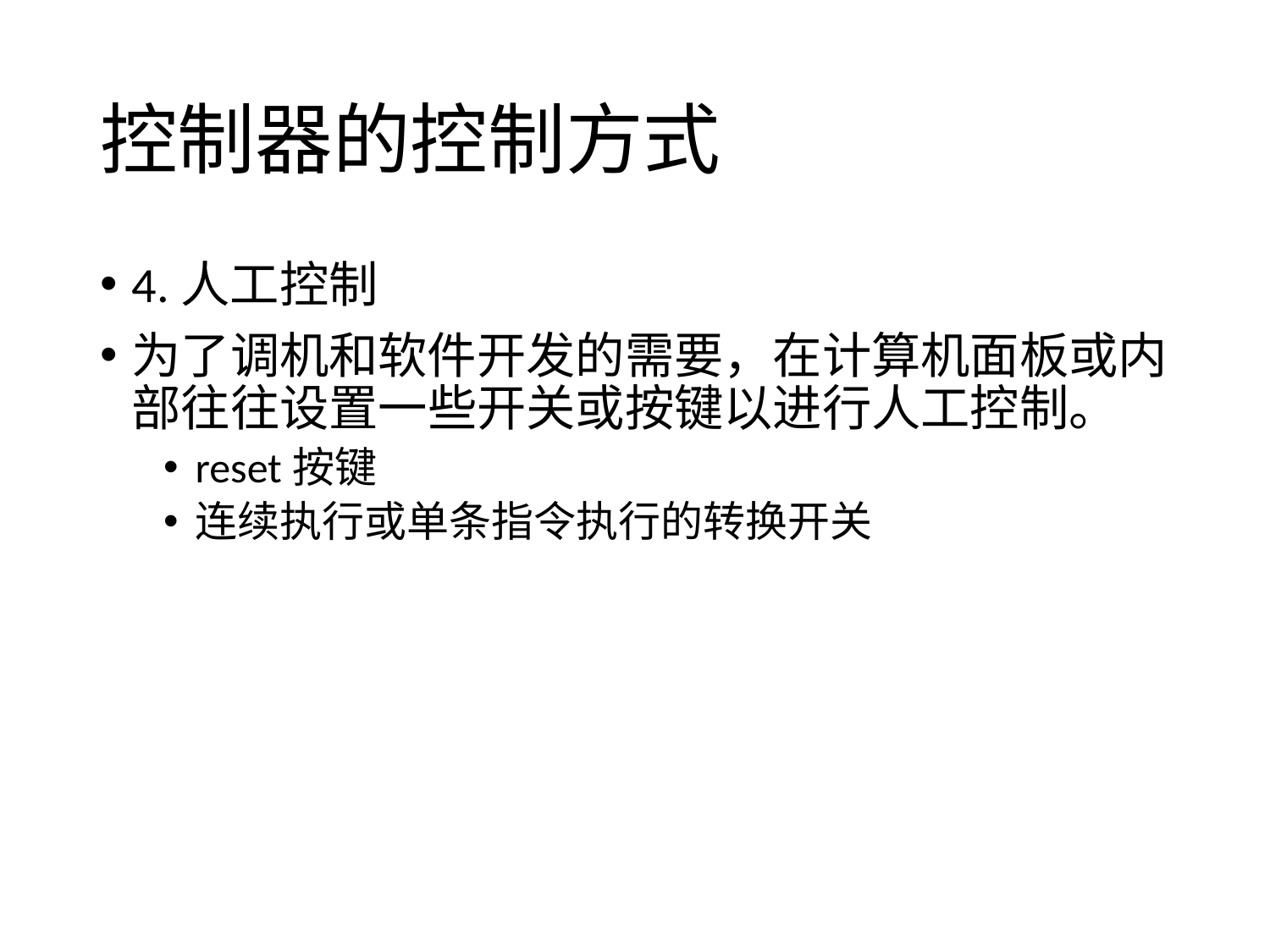

# 控制器的控制方式
4.人工控制
为了调机和软件开发的需要，在计算机面板或内部往往设置一些开关或按键以进行人工控制。
reset按键
连续执行或单条指令执行的转换开关